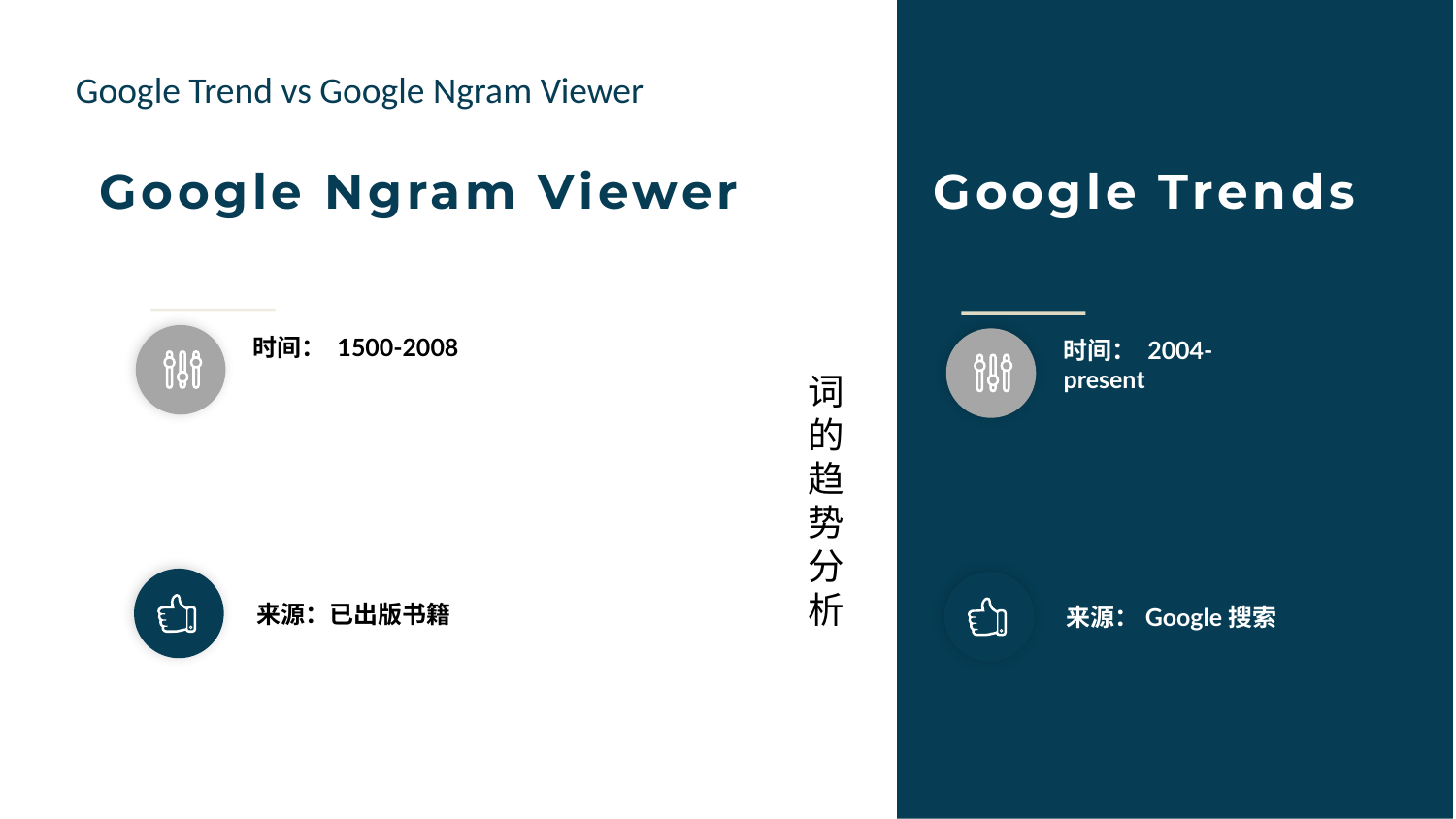

Google Trend vs Google Ngram Viewer
Google Ngram Viewer
Google Trends

时间： 1500-2008

时间： 2004-present
词
的
趋
势
分
析

来源：已出版书籍

来源：Google搜索